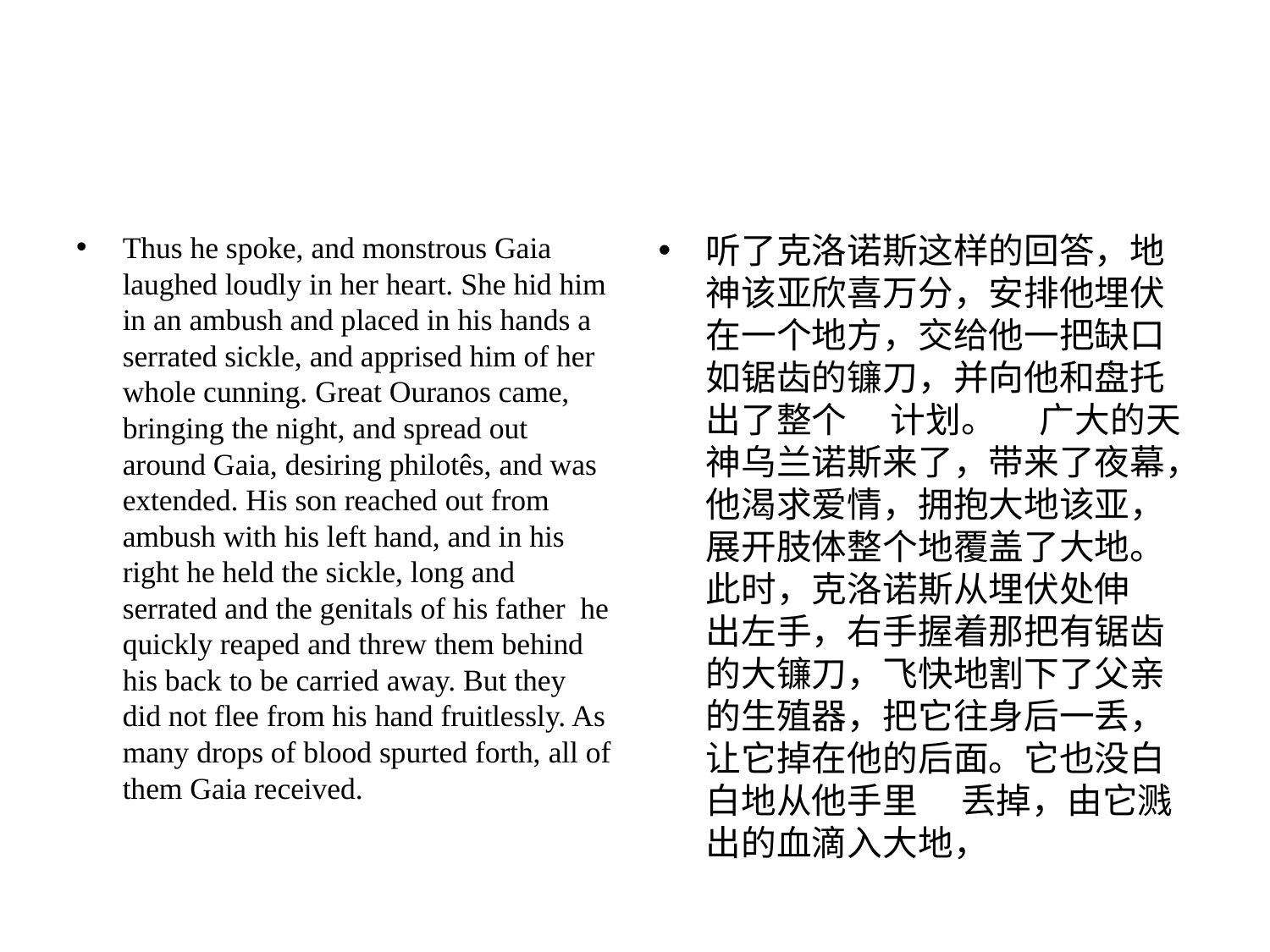

#
Thus he spoke, and monstrous Gaia laughed loudly in her heart. She hid him in an ambush and placed in his hands a serrated sickle, and apprised him of her whole cunning. Great Ouranos came, bringing the night, and spread out around Gaia, desiring philotês, and was extended. His son reached out from ambush with his left hand, and in his right he held the sickle, long and serrated and the genitals of his father  he quickly reaped and threw them behind his back to be carried away. But they did not flee from his hand fruitlessly. As many drops of blood spurted forth, all of them Gaia received.
听了克洛诺斯这样的回答，地神该亚欣喜万分，安排他埋伏在⼀个地⽅，交给他⼀把缺⼝如锯齿的镰⼑，并向他和盘托出了整个 　计划。 　⼴⼤的天神乌兰诺斯来了，带来了夜幕，他渴求爱情，拥抱⼤地该亚，展开肢体整个地覆盖了⼤地。此时，克洛诺斯从埋伏处伸 　出左⼿，右⼿握着那把有锯齿的⼤镰⼑，飞快地割下了⽗亲的⽣殖器，把它往⾝后⼀丢，让它掉在他的后⾯。它也没⽩⽩地从他⼿⾥ 　丢掉，由它溅出的⾎滴⼊⼤地，